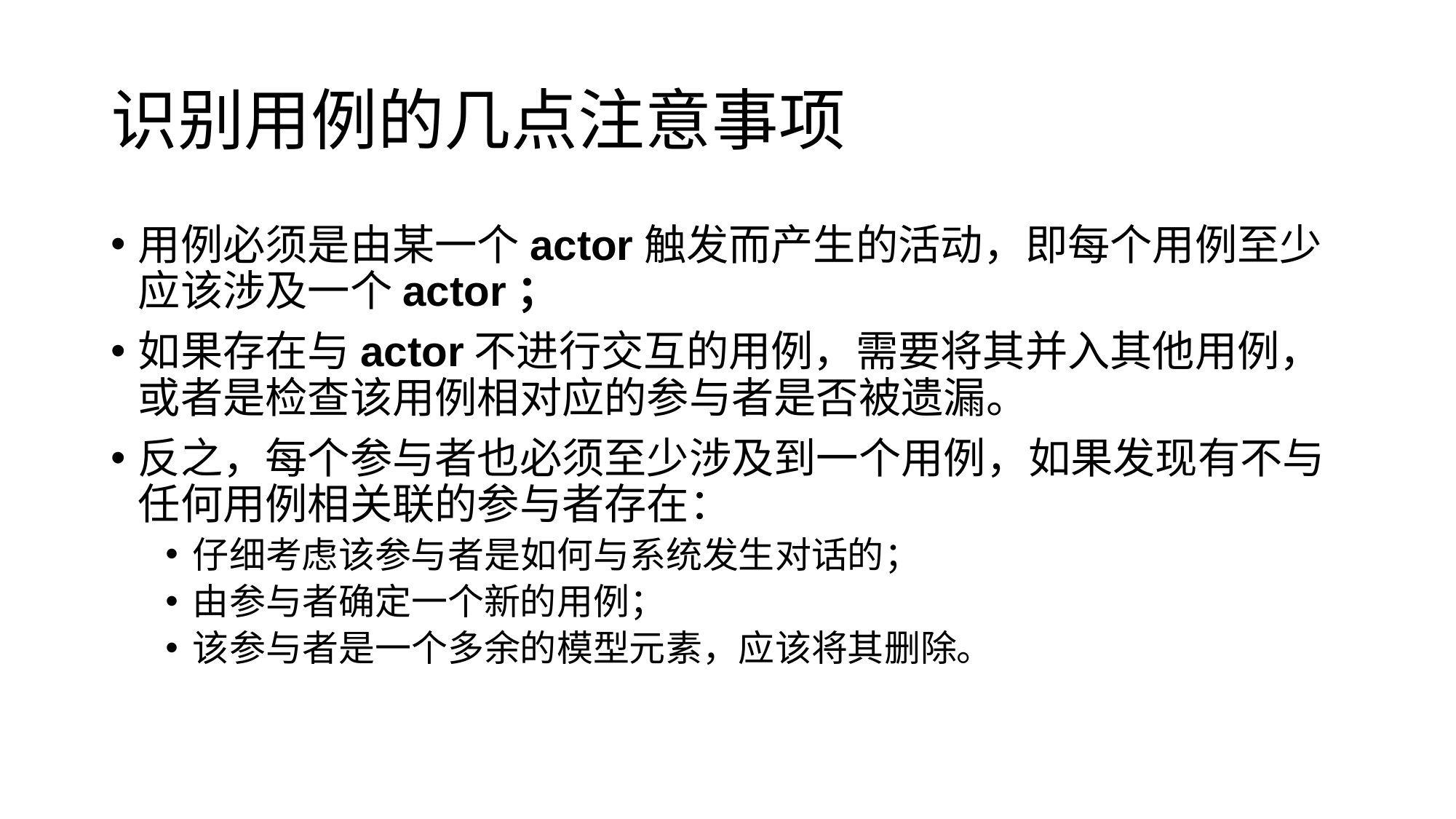

# 识别用例的几点注意事项
用例必须是由某一个actor触发而产生的活动，即每个用例至少应该涉及一个actor；
如果存在与actor不进行交互的用例，需要将其并入其他用例，或者是检查该用例相对应的参与者是否被遗漏。
反之，每个参与者也必须至少涉及到一个用例，如果发现有不与任何用例相关联的参与者存在：
仔细考虑该参与者是如何与系统发生对话的；
由参与者确定一个新的用例；
该参与者是一个多余的模型元素，应该将其删除。